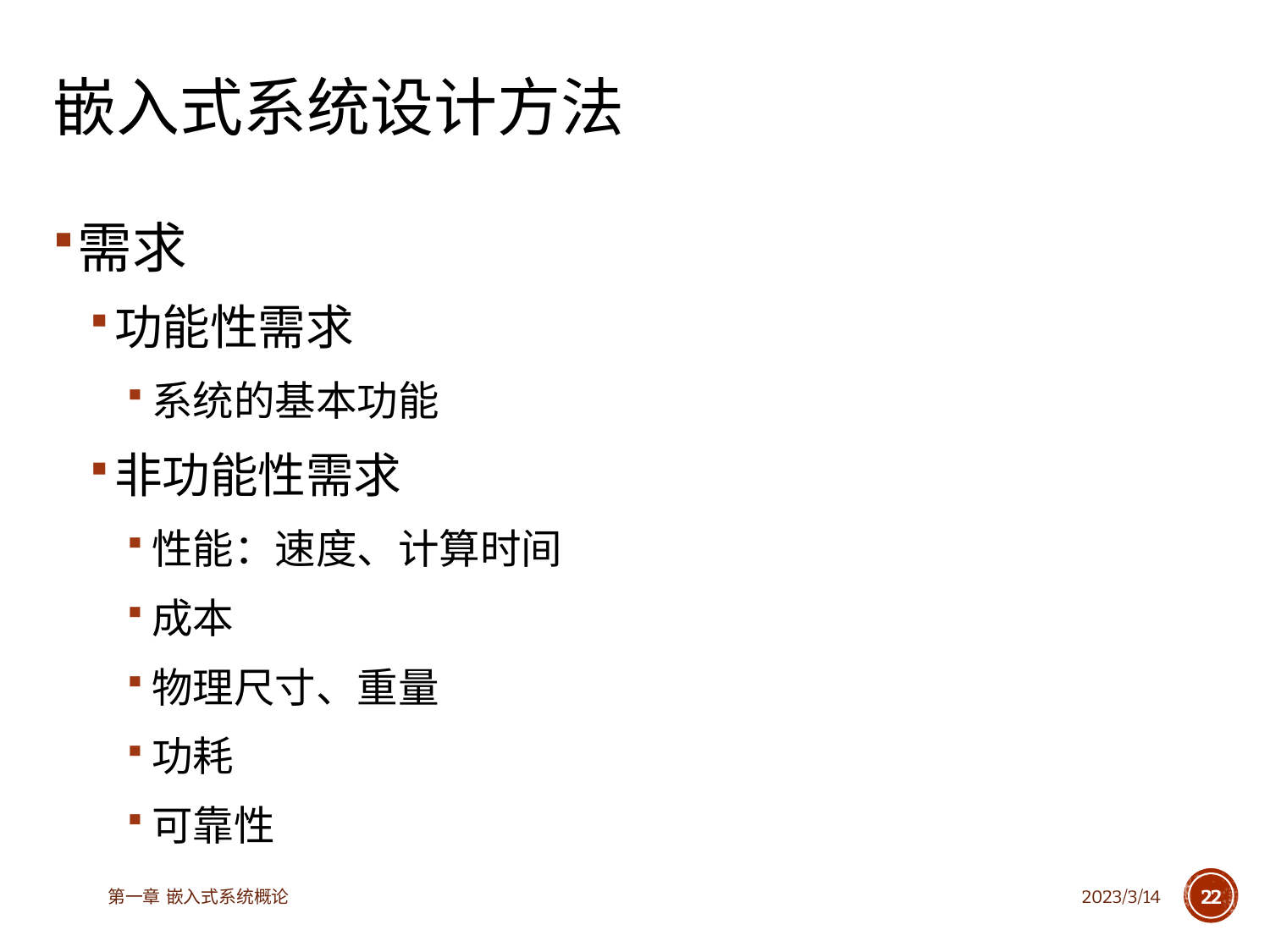

# 嵌入式系统设计方法
需求
功能性需求
系统的基本功能
非功能性需求
性能：速度、计算时间
成本
物理尺寸、重量
功耗
可靠性
第一章 嵌入式系统概论
2023/3/14
22